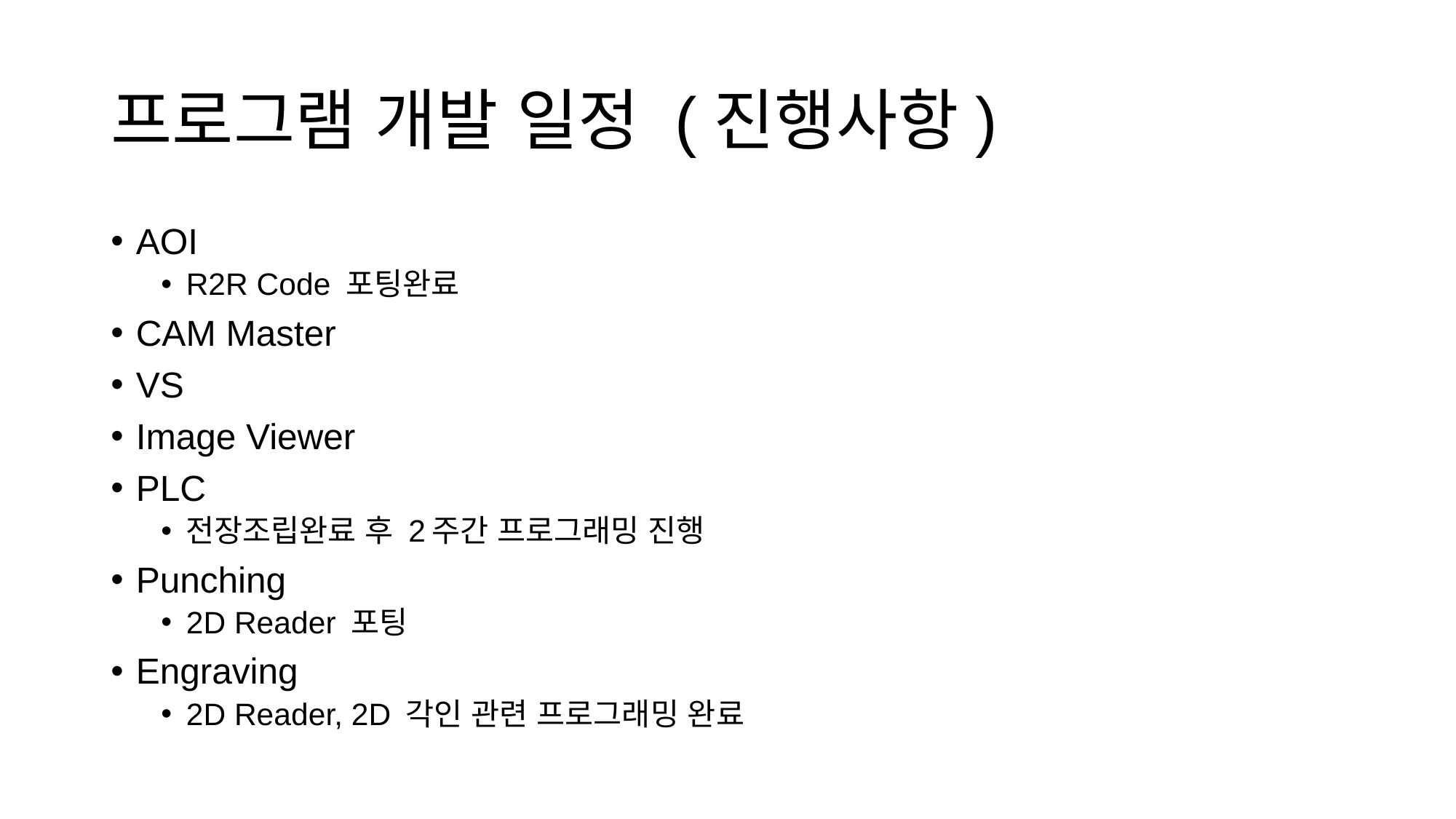

# 프로그램 개발 일정 (진행사항)
AOI
R2R Code 포팅완료
CAM Master
VS
Image Viewer
PLC
전장조립완료 후 2주간 프로그래밍 진행
Punching
2D Reader 포팅
Engraving
2D Reader, 2D 각인 관련 프로그래밍 완료